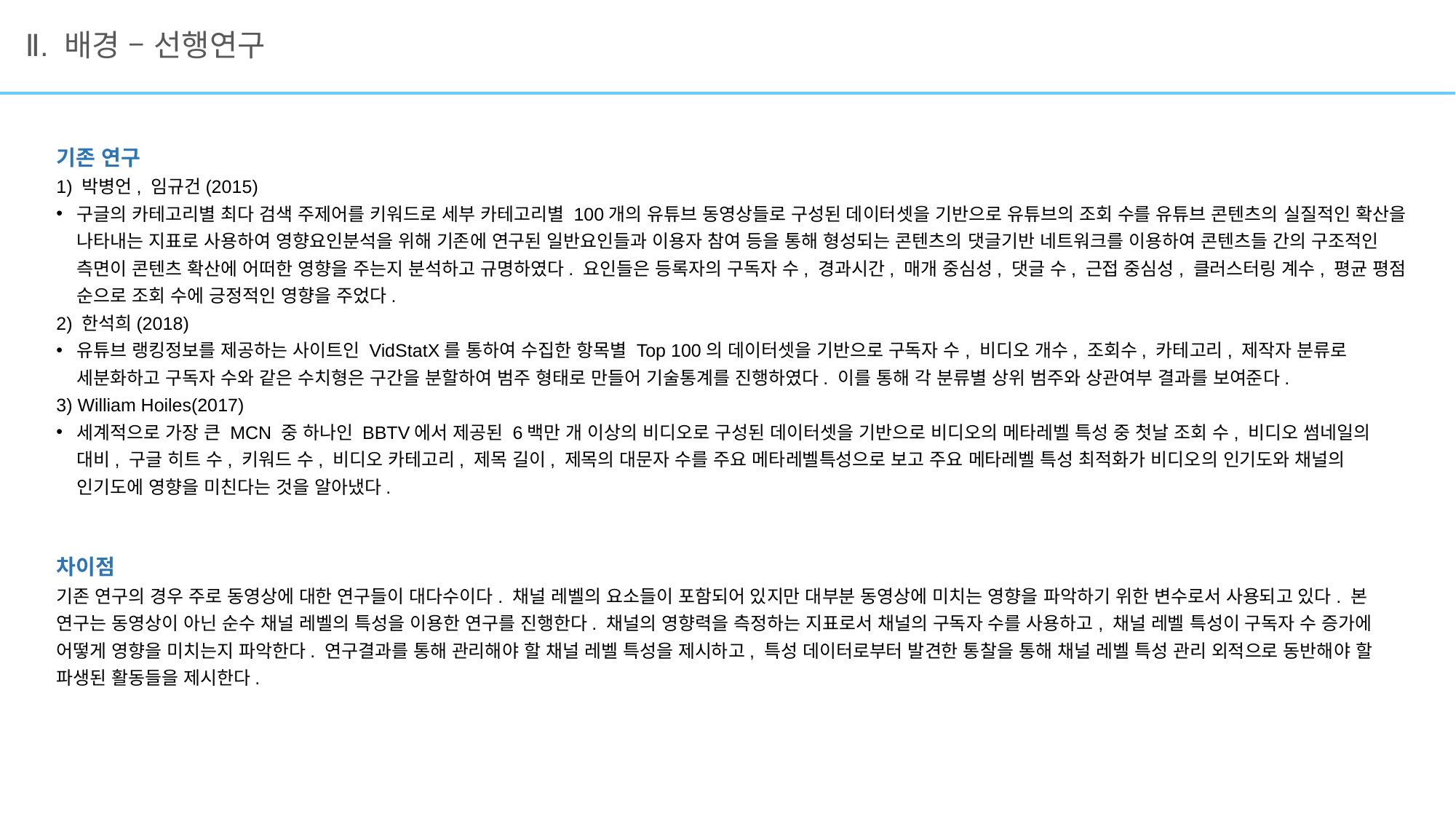

Ⅱ. 배경 – 선행연구
기존 연구
1) 박병언, 임규건(2015)
구글의 카테고리별 최다 검색 주제어를 키워드로 세부 카테고리별 100개의 유튜브 동영상들로 구성된 데이터셋을 기반으로 유튜브의 조회 수를 유튜브 콘텐츠의 실질적인 확산을 나타내는 지표로 사용하여 영향요인분석을 위해 기존에 연구된 일반요인들과 이용자 참여 등을 통해 형성되는 콘텐츠의 댓글기반 네트워크를 이용하여 콘텐츠들 간의 구조적인 측면이 콘텐츠 확산에 어떠한 영향을 주는지 분석하고 규명하였다. 요인들은 등록자의 구독자 수, 경과시간, 매개 중심성, 댓글 수, 근접 중심성, 클러스터링 계수, 평균 평점 순으로 조회 수에 긍정적인 영향을 주었다.
2) 한석희(2018)
유튜브 랭킹정보를 제공하는 사이트인 VidStatX를 통하여 수집한 항목별 Top 100의 데이터셋을 기반으로 구독자 수, 비디오 개수, 조회수, 카테고리, 제작자 분류로 세분화하고 구독자 수와 같은 수치형은 구간을 분할하여 범주 형태로 만들어 기술통계를 진행하였다. 이를 통해 각 분류별 상위 범주와 상관여부 결과를 보여준다.
3) William Hoiles(2017)
세계적으로 가장 큰 MCN 중 하나인 BBTV에서 제공된 6백만 개 이상의 비디오로 구성된 데이터셋을 기반으로 비디오의 메타레벨 특성 중 첫날 조회 수, 비디오 썸네일의 대비, 구글 히트 수, 키워드 수, 비디오 카테고리, 제목 길이, 제목의 대문자 수를 주요 메타레벨특성으로 보고 주요 메타레벨 특성 최적화가 비디오의 인기도와 채널의 인기도에 영향을 미친다는 것을 알아냈다.

차이점
기존 연구의 경우 주로 동영상에 대한 연구들이 대다수이다. 채널 레벨의 요소들이 포함되어 있지만 대부분 동영상에 미치는 영향을 파악하기 위한 변수로서 사용되고 있다. 본 연구는 동영상이 아닌 순수 채널 레벨의 특성을 이용한 연구를 진행한다. 채널의 영향력을 측정하는 지표로서 채널의 구독자 수를 사용하고, 채널 레벨 특성이 구독자 수 증가에 어떻게 영향을 미치는지 파악한다. 연구결과를 통해 관리해야 할 채널 레벨 특성을 제시하고, 특성 데이터로부터 발견한 통찰을 통해 채널 레벨 특성 관리 외적으로 동반해야 할 파생된 활동들을 제시한다.